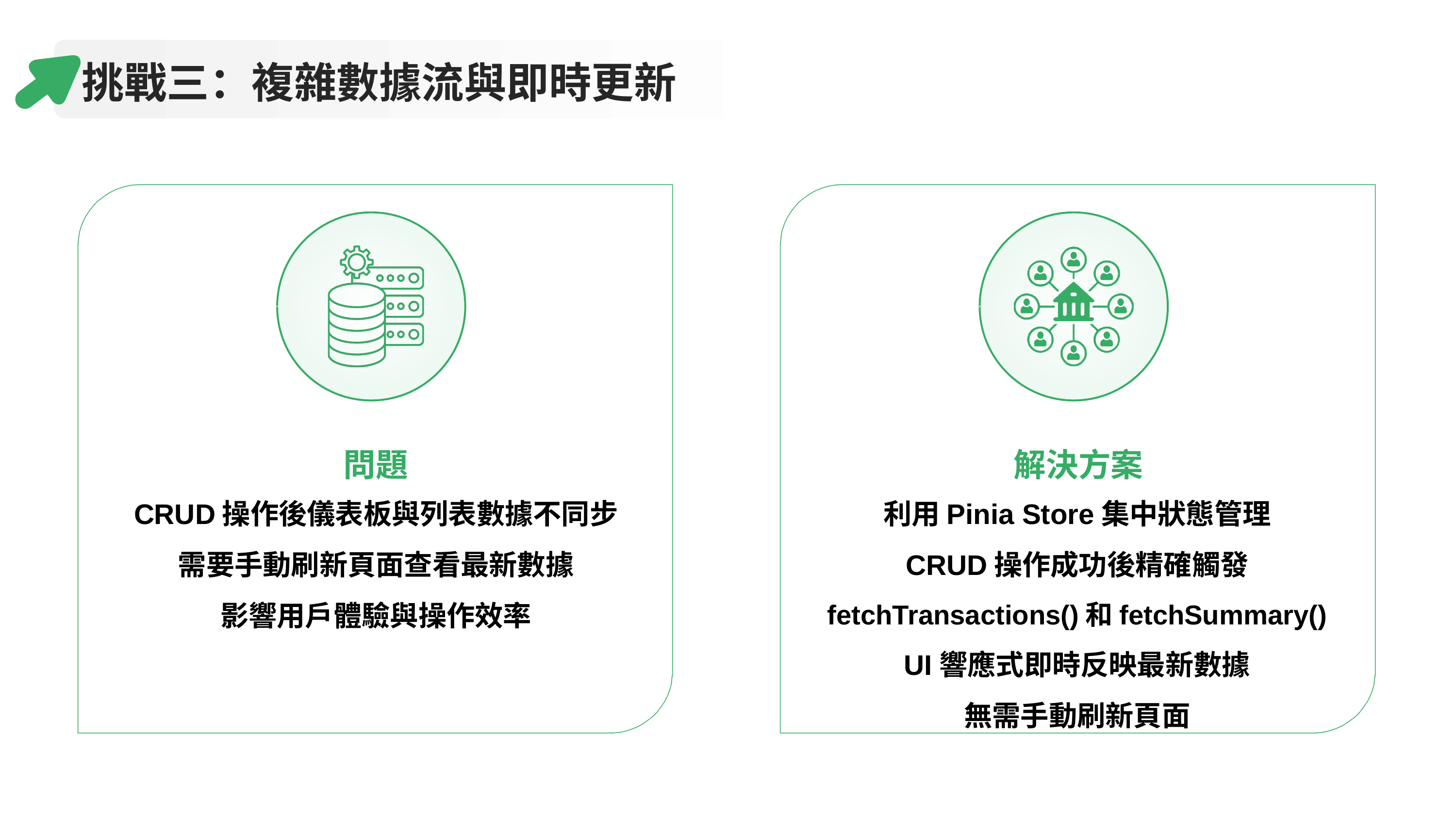

挑戰三：複雜數據流與即時更新

問題

解決方案
CRUD操作後儀表板與列表數據不同步
需要手動刷新頁面查看最新數據
影響用戶體驗與操作效率
利用Pinia Store集中狀態管理
CRUD操作成功後精確觸發
fetchTransactions()和fetchSummary()
UI響應式即時反映最新數據
無需手動刷新頁面